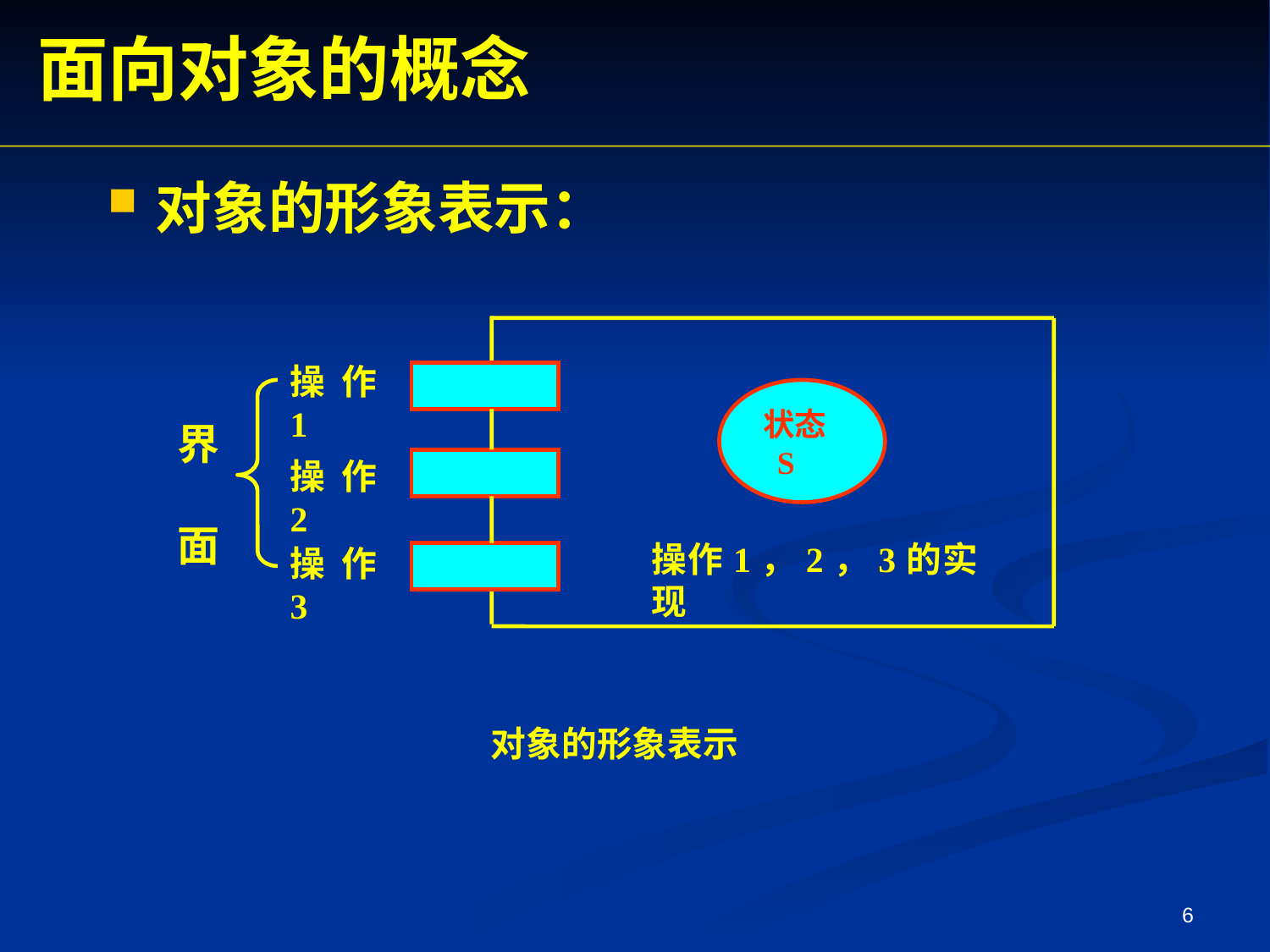

面向对象的概念

对象的形象表示：

操作1

状态
 S

界  面
操作2

操作1，2，3的实现
操作3

对象的形象表示
6